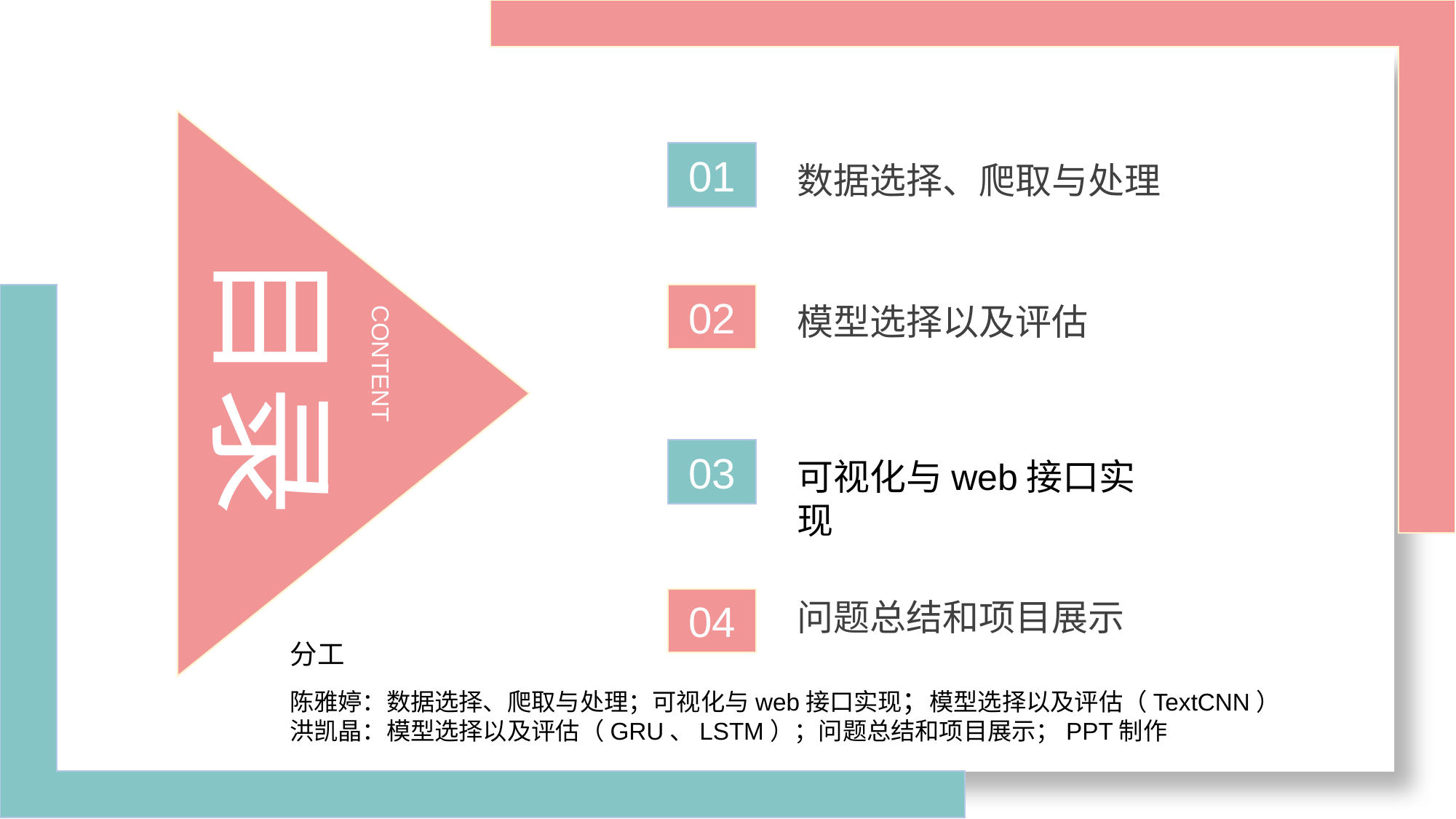

01
数据选择、爬取与处理

目录
02

模型选择以及评估
CONTENT
03
可视化与web接口实现
问题总结和项目展示
04
分工
陈雅婷：数据选择、爬取与处理；可视化与web接口实现；模型选择以及评估（TextCNN）
洪凯晶：模型选择以及评估（GRU、LSTM）；问题总结和项目展示；PPT制作